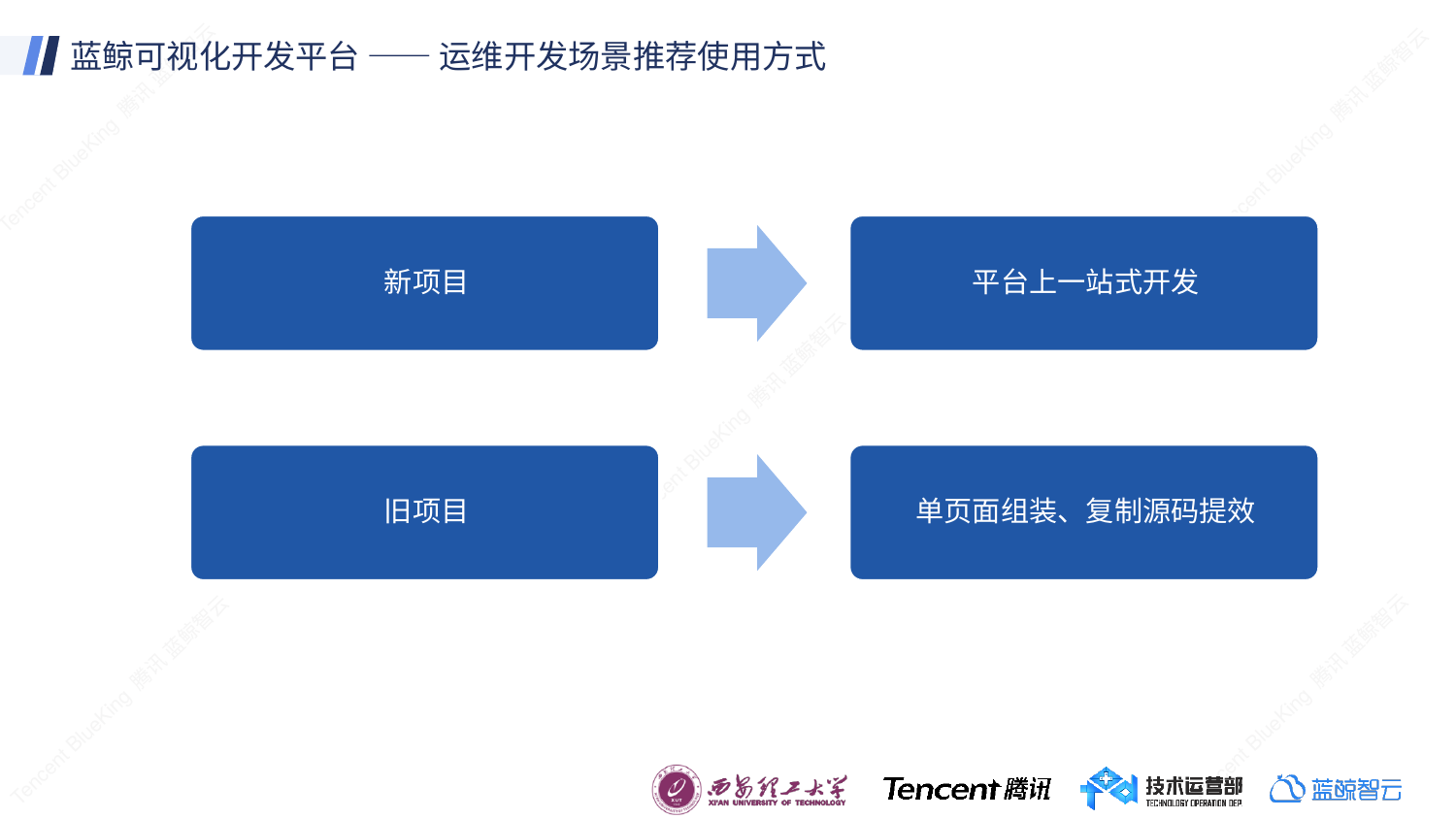

# 蓝鲸可视化开发平台 —— 运维开发场景推荐使用方式
新项目

平台上一站式开发
旧项目

单页面组装、复制源码提效